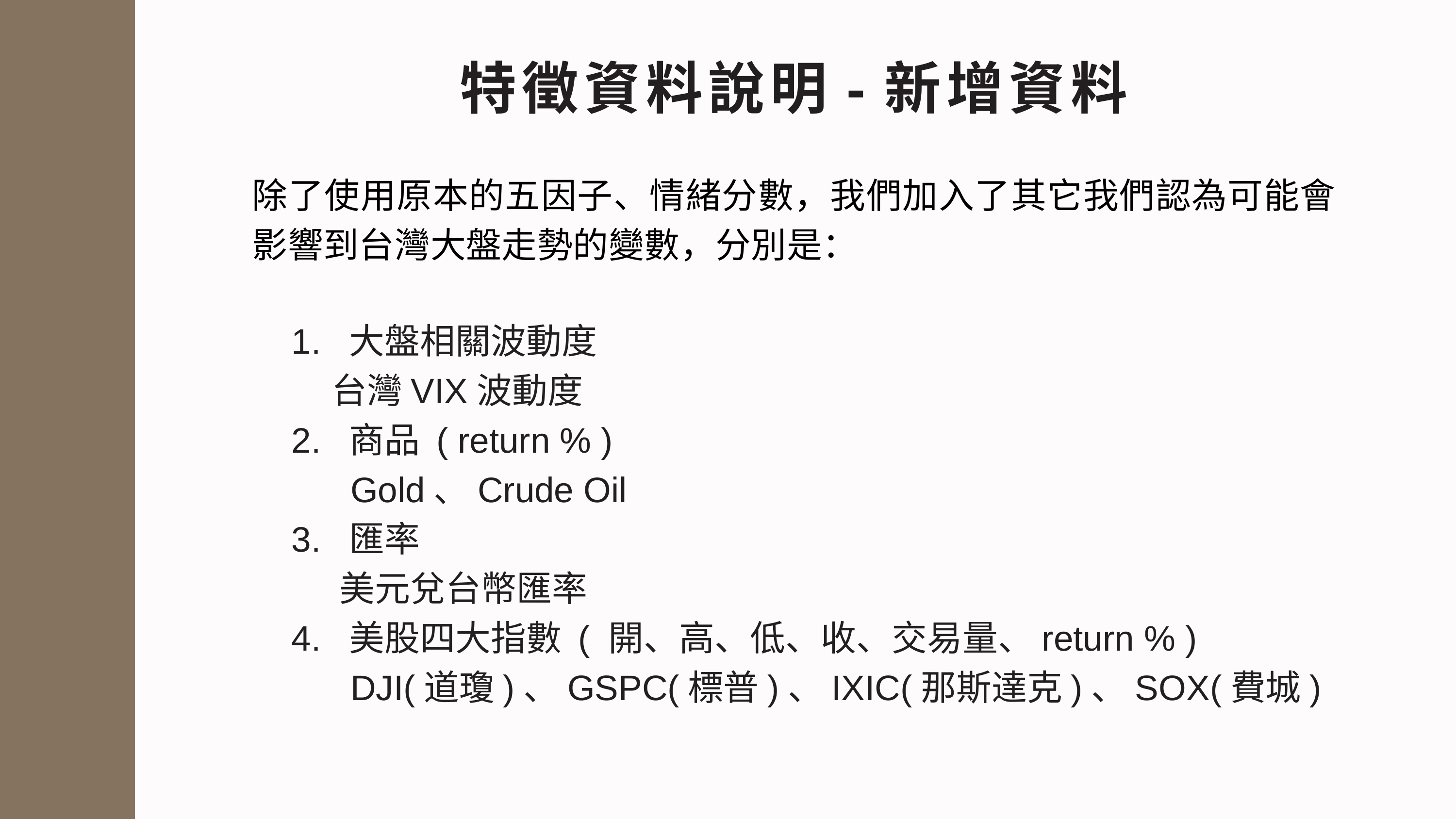

特徵資料說明-新增資料
除了使用原本的五因子、情緒分數，我們加入了其它我們認為可能會影響到台灣大盤走勢的變數，分別是：
    1.  大盤相關波動度
         台灣VIX波動度
    2.  商品 ( return % )
          Gold、Crude Oil
    3.  匯率
          美元兌台幣匯率
    4.  美股四大指數 ( 開、高、低、收、交易量、return % )
          DJI(道瓊)、GSPC(標普)、IXIC(那斯達克)、SOX(費城)